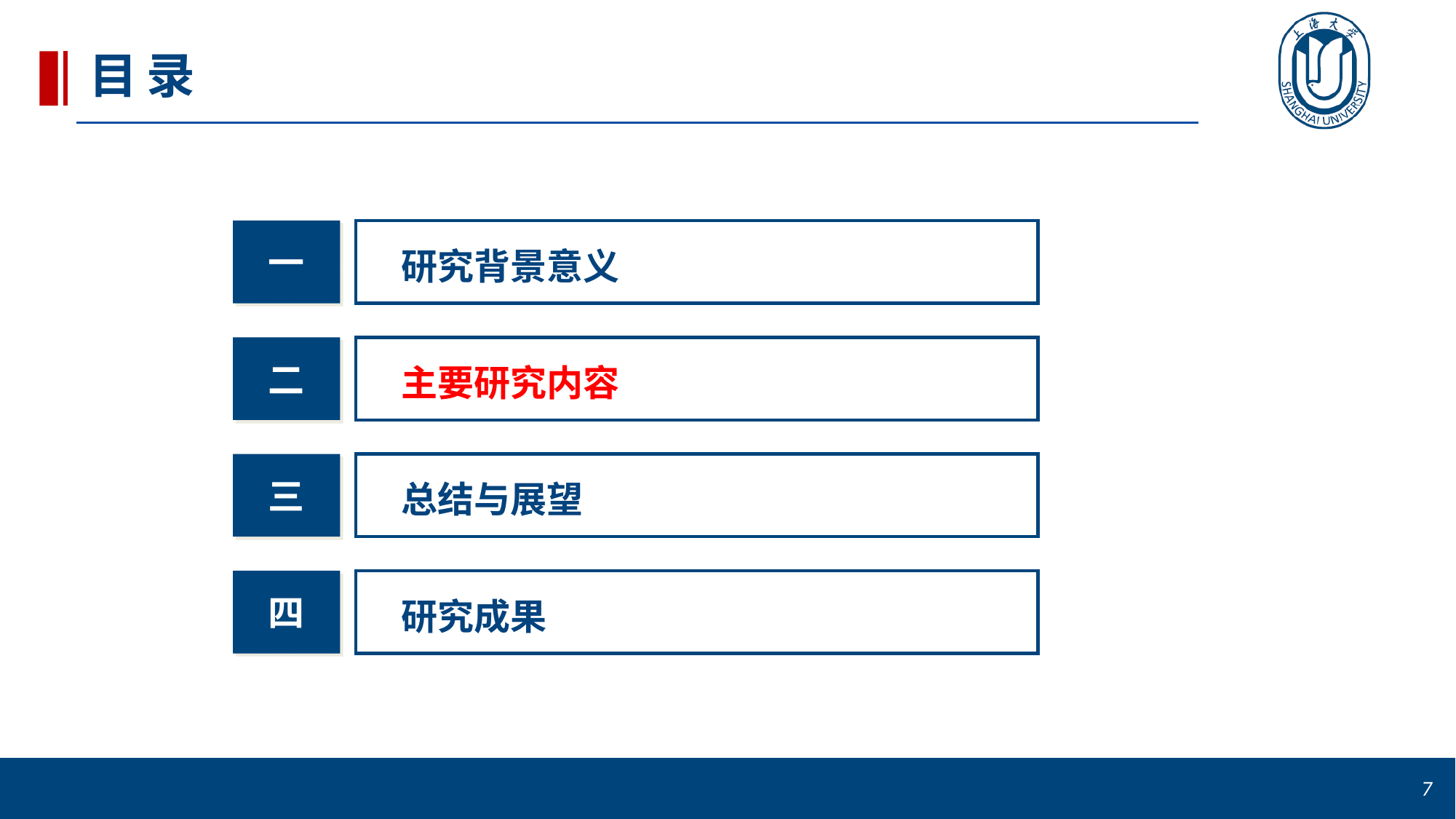

# 目录

一
研究背景意义

二
主要研究内容

三
总结与展望

四
研究成果
7